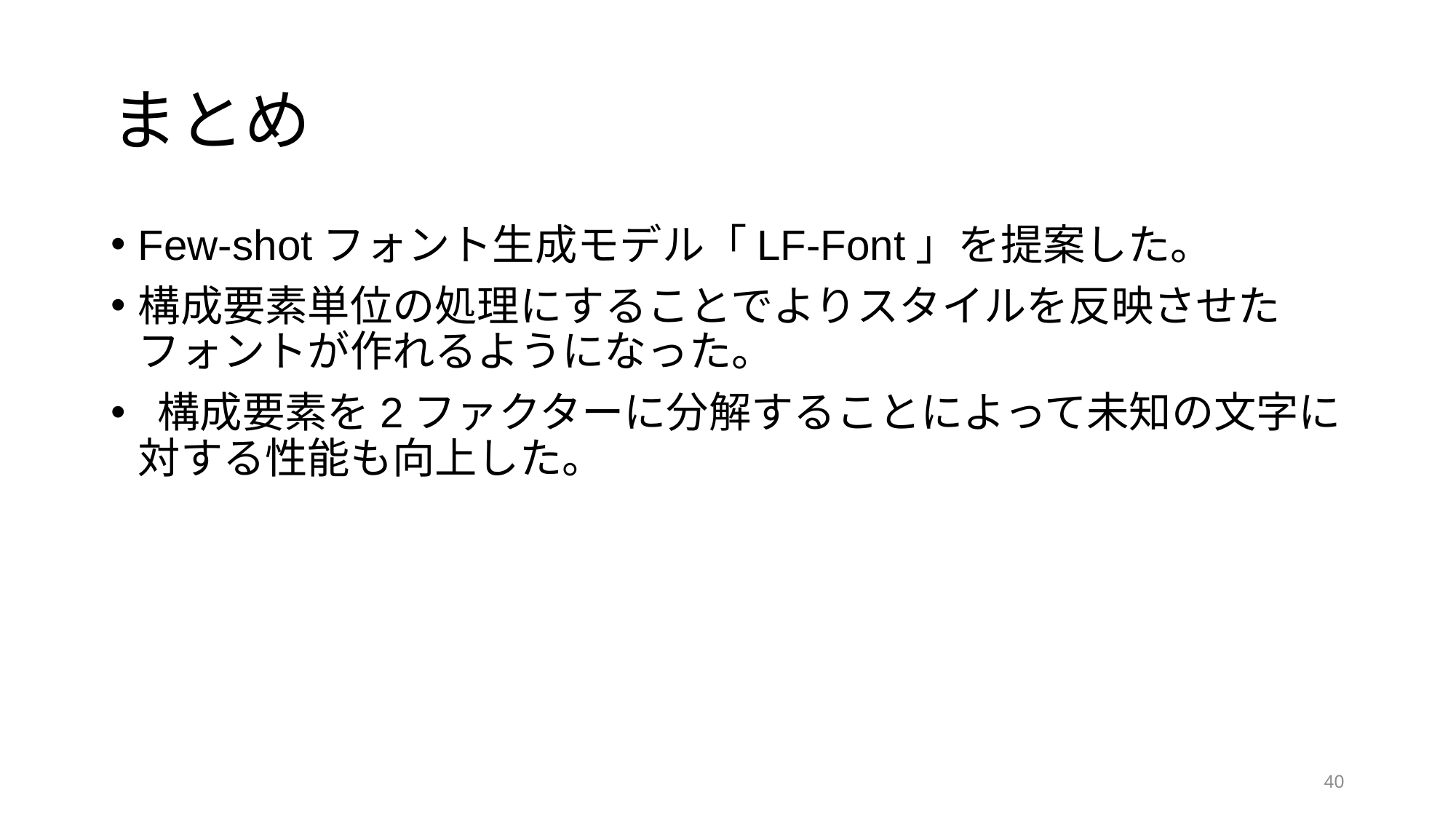

# まとめ
Few-shotフォント生成モデル「LF-Font」を提案した。
構成要素単位の処理にすることでよりスタイルを反映させたフォントが作れるようになった。
 構成要素を2ファクターに分解することによって未知の文字に対する性能も向上した。
40